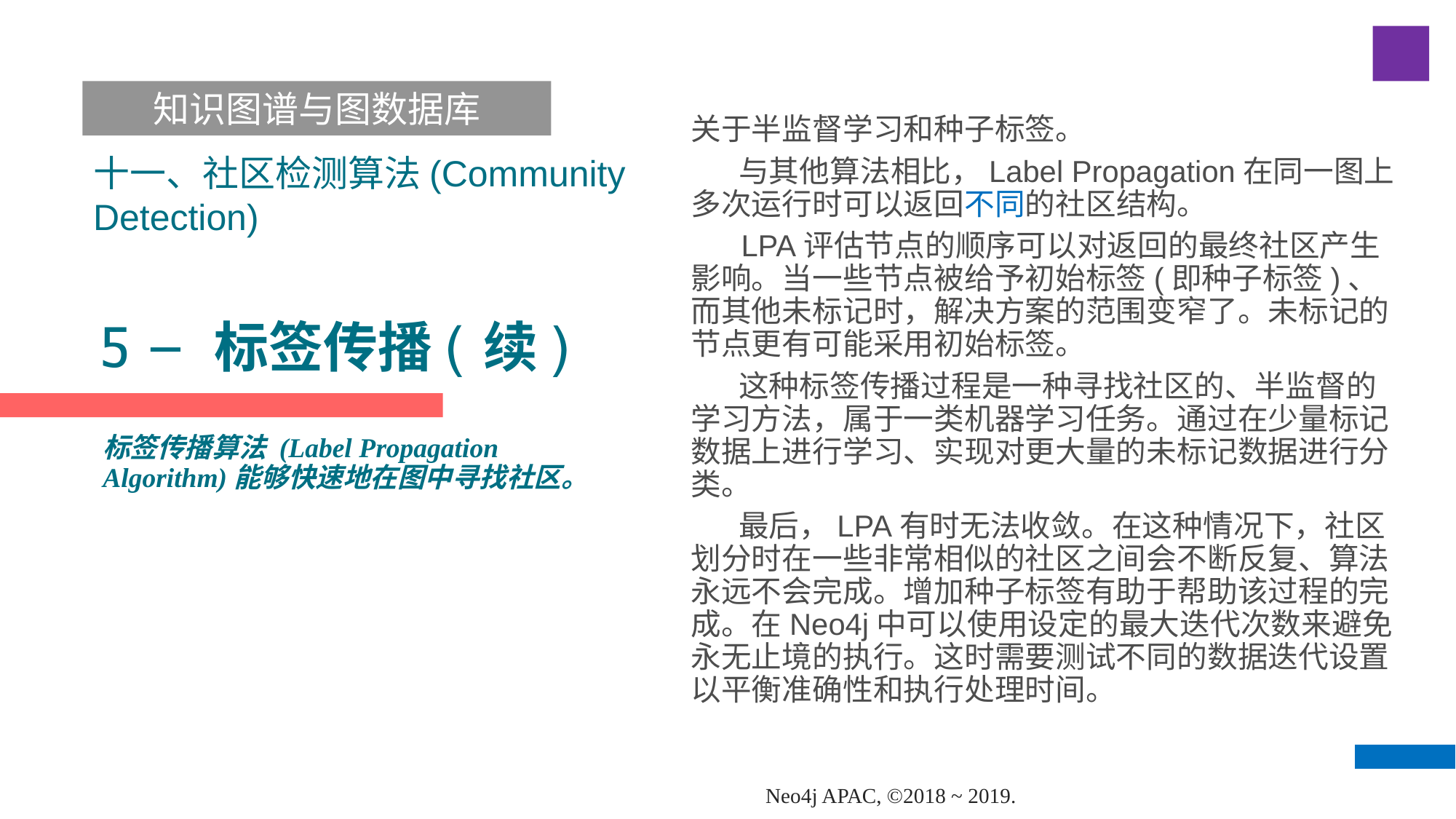

知识图谱与图数据库
关于半监督学习和种子标签。
      与其他算法相比，Label Propagation在同一图上多次运行时可以返回不同的社区结构。
      LPA评估节点的顺序可以对返回的最终社区产生影响。当一些节点被给予初始标签(即种子标签)、而其他未标记时，解决方案的范围变窄了。未标记的节点更有可能采用初始标签。
      这种标签传播过程是一种寻找社区的、半监督的学习方法，属于一类机器学习任务。通过在少量标记数据上进行学习、实现对更大量的未标记数据进行分类。
      最后，LPA有时无法收敛。在这种情况下，社区划分时在一些非常相似的社区之间会不断反复、算法永远不会完成。增加种子标签有助于帮助该过程的完成。在Neo4j中可以使用设定的最大迭代次数来避免永无止境的执行。这时需要测试不同的数据迭代设置以平衡准确性和执行处理时间。
十一、社区检测算法(Community Detection)
# 5 – 标签传播(续)
标签传播算法 (Label Propagation Algorithm)能够快速地在图中寻找社区。